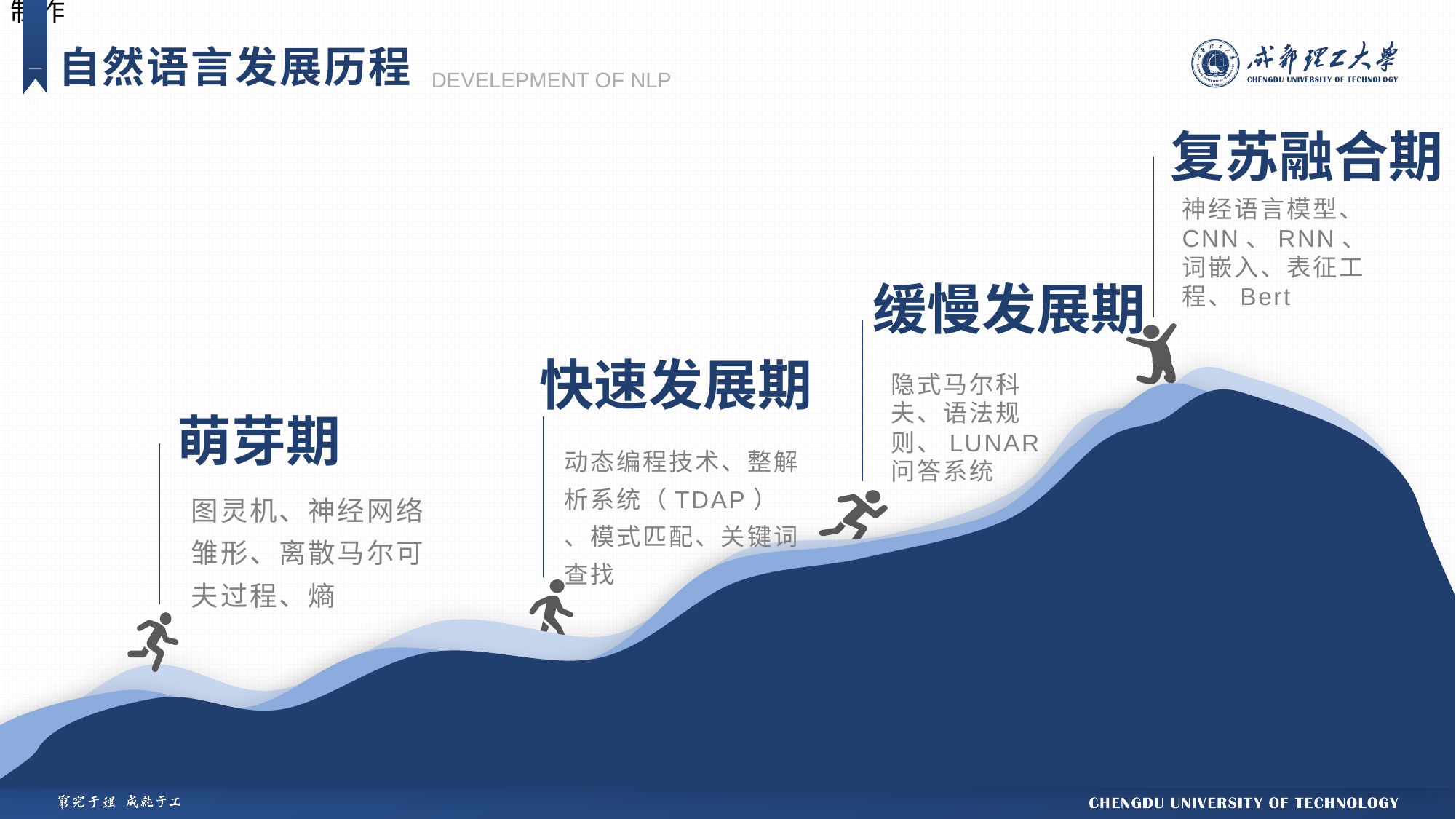

自然语言发展历程
DEVELEPMENT OF NLP
复苏融合期
神经语言模型、CNN、RNN、词嵌入、表征工程、Bert

缓慢发展期

快速发展期
隐式马尔科夫、语法规则、LUNAR问答系统

萌芽期
动态编程技术、整解析系统（TDAP）
、模式匹配、关键词查找

图灵机、神经网络雏形、离散马尔可夫过程、熵